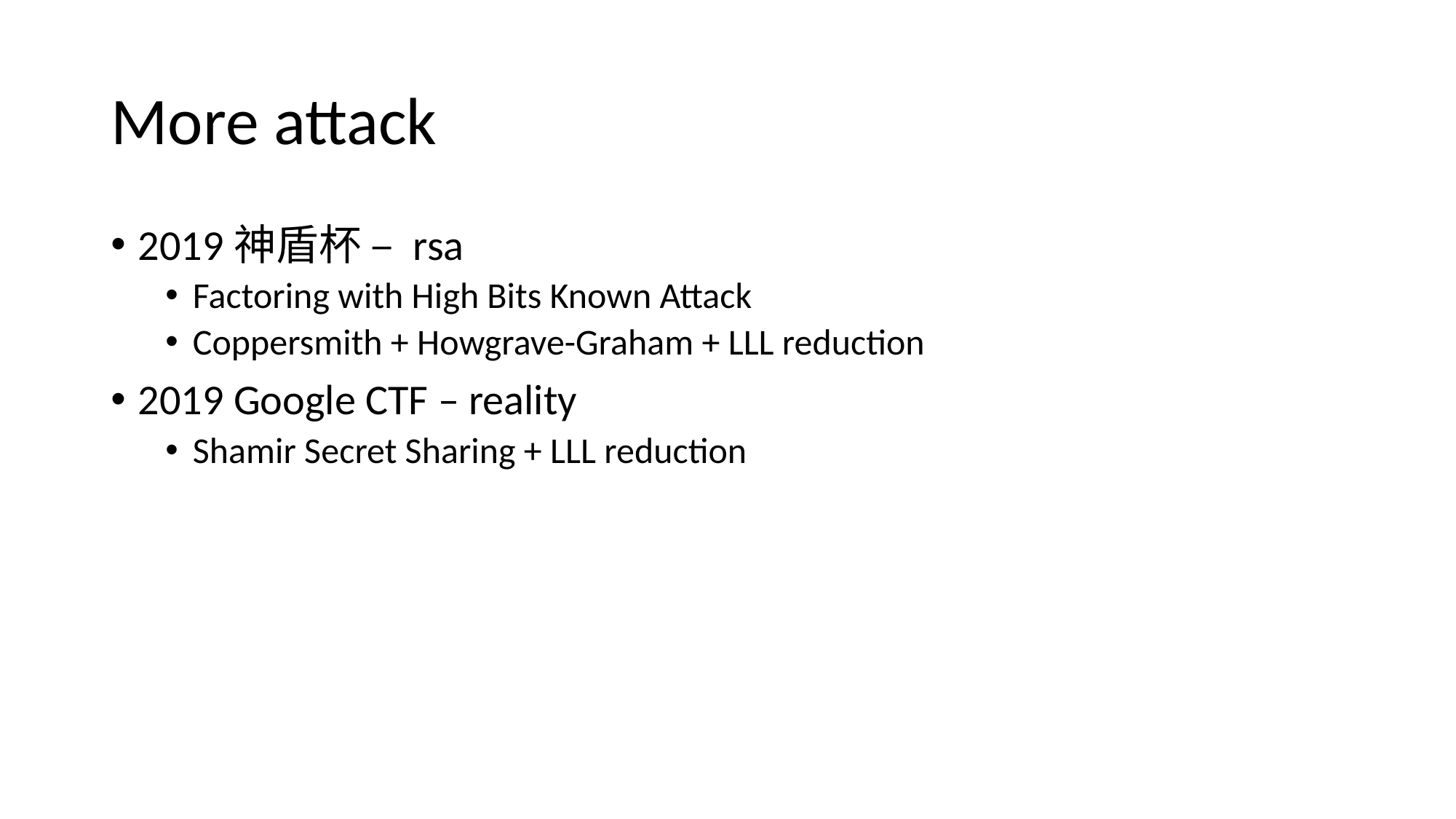

# More attack
2019神盾杯 – rsa
Factoring with High Bits Known Attack
Coppersmith + Howgrave-Graham + LLL reduction
2019 Google CTF – reality
Shamir Secret Sharing + LLL reduction